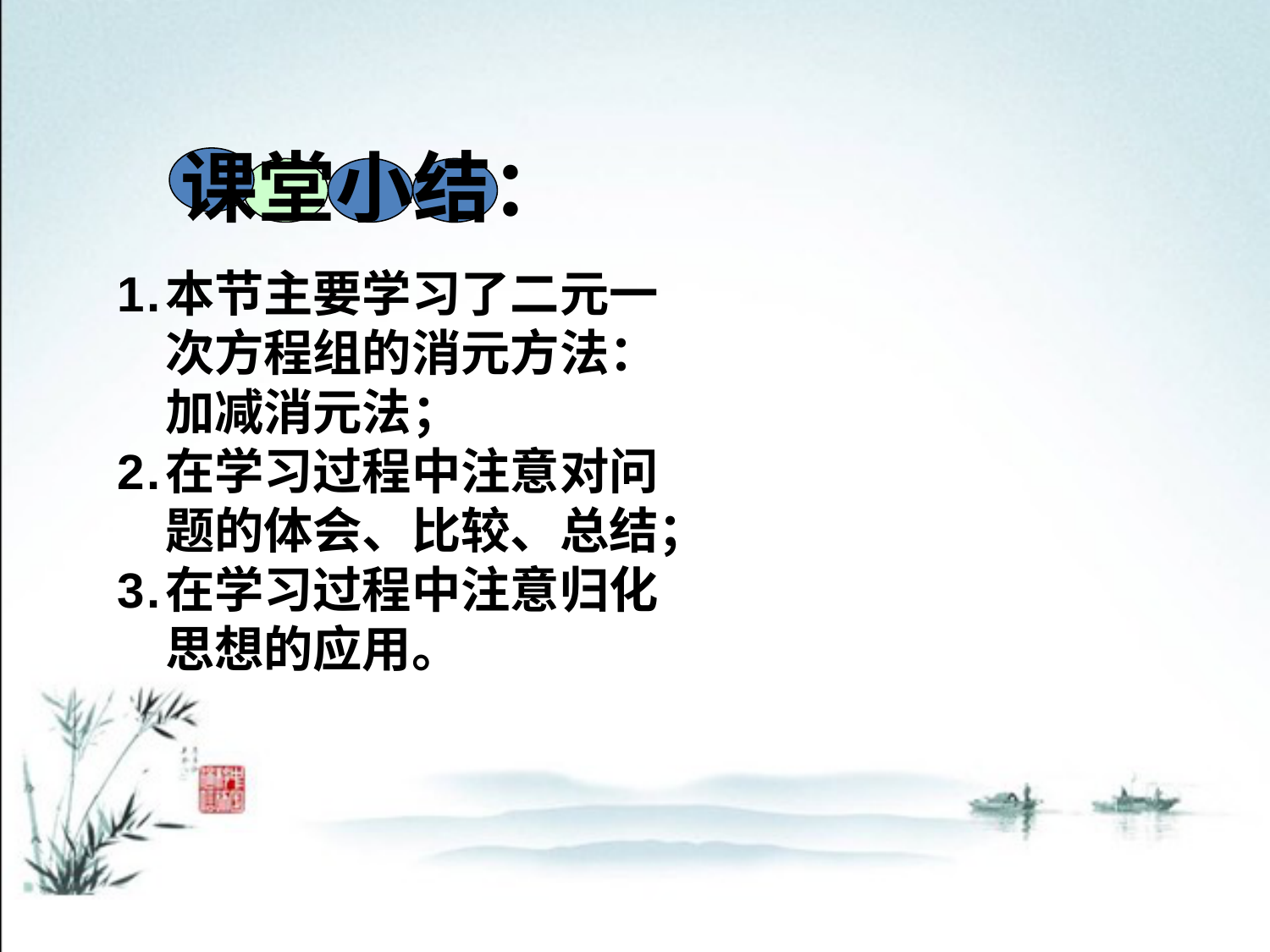

课堂小结：

本节主要学习了二元一次方程组的消元方法：加减消元法；
在学习过程中注意对问题的体会、比较、总结；
在学习过程中注意归化思想的应用。